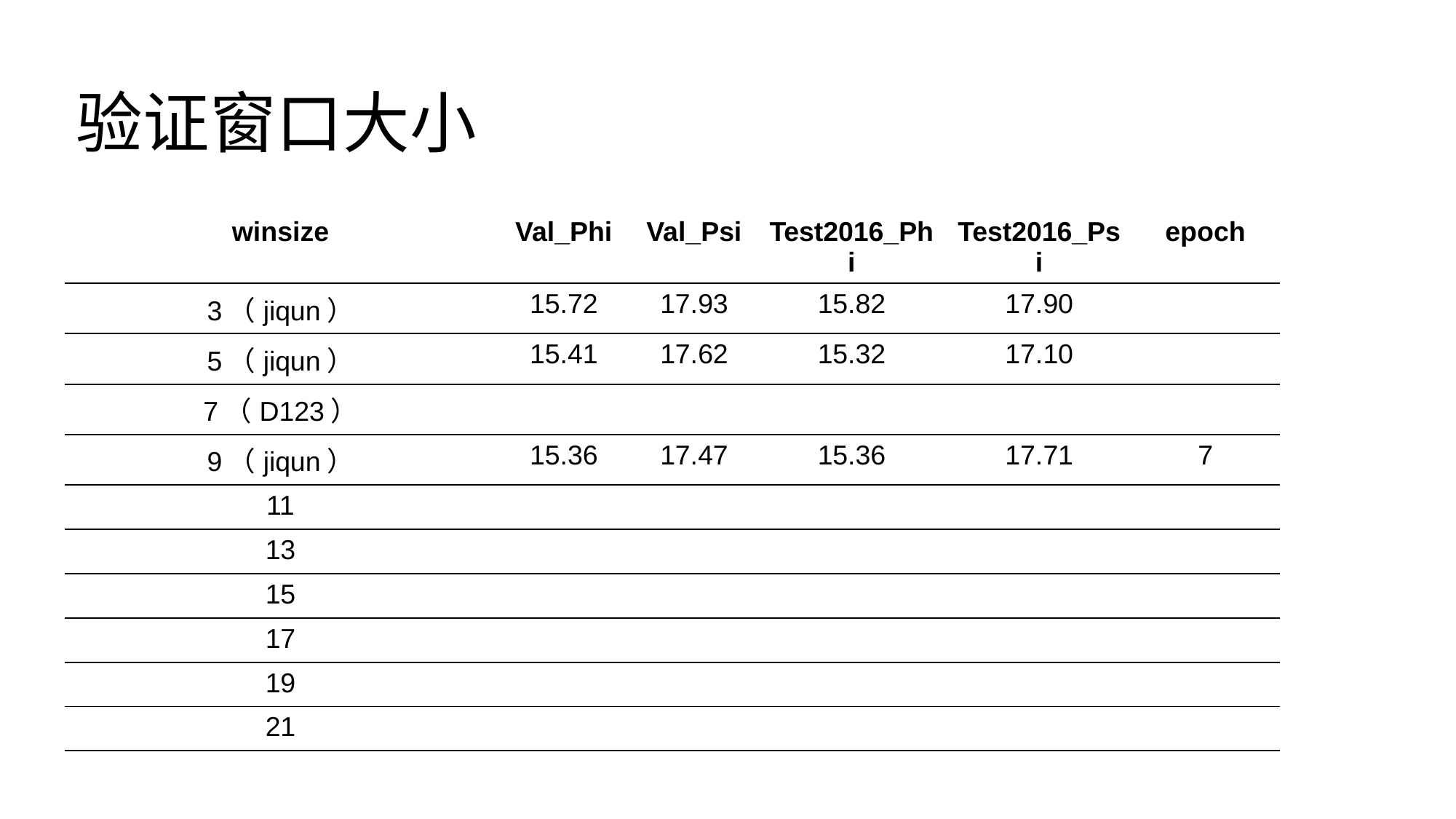

# 验证窗口大小
| winsize | Val\_Phi | Val\_Psi | Test2016\_Phi | Test2016\_Psi | epoch |
| --- | --- | --- | --- | --- | --- |
| 3（jiqun） | 15.72 | 17.93 | 15.82 | 17.90 |  |
| 5（jiqun） | 15.41 | 17.62 | 15.32 | 17.10 |  |
| 7（D123） |  |  |  |  |  |
| 9（jiqun） | 15.36 | 17.47 | 15.36 | 17.71 | 7 |
| 11 |  |  |  |  |  |
| 13 |  |  |  |  |  |
| 15 |  |  |  |  |  |
| 17 |  |  |  |  |  |
| 19 |  |  |  |  |  |
| 21 |  |  |  |  |  |